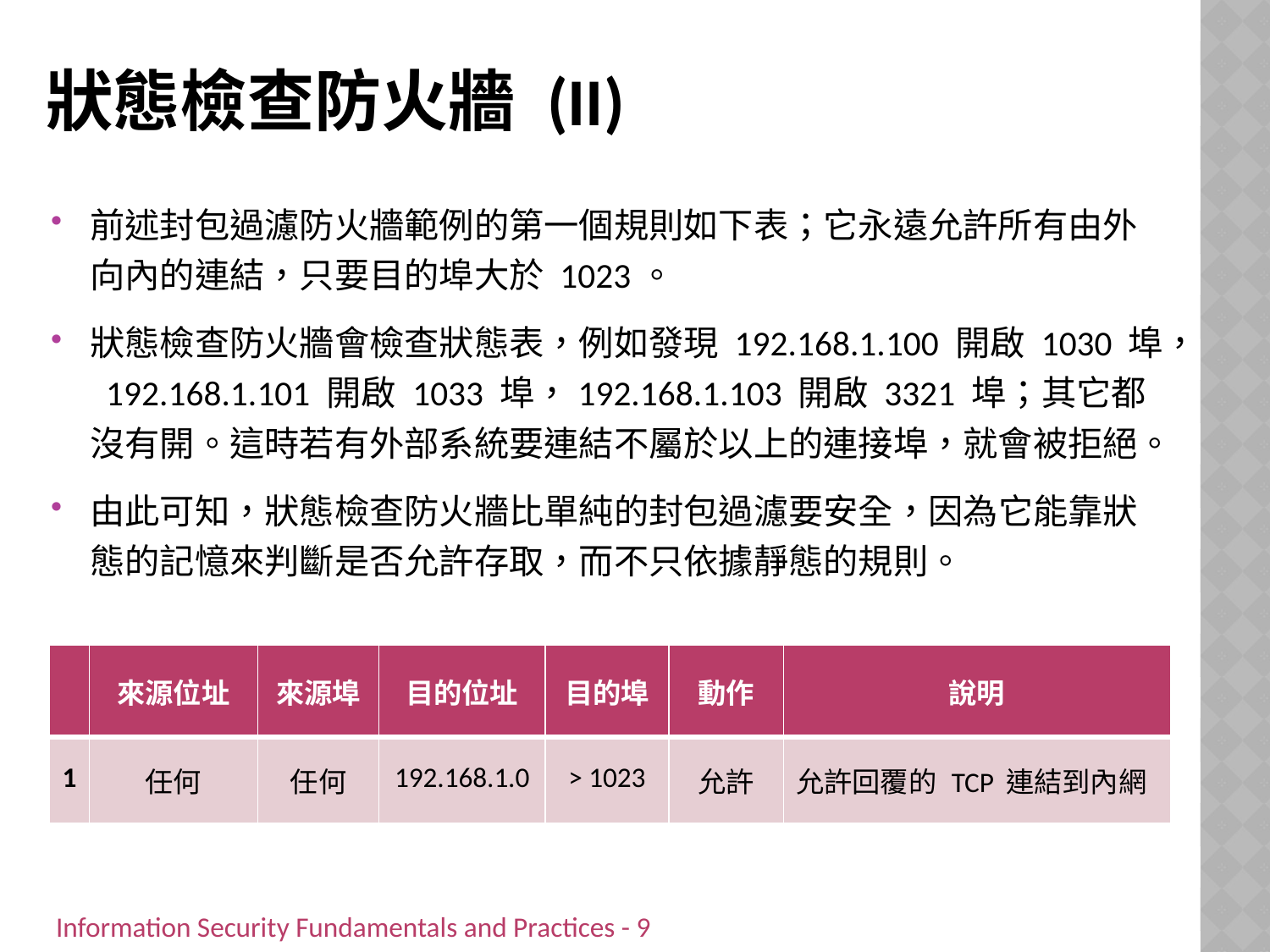

# 狀態檢查防火牆 (II)
前述封包過濾防火牆範例的第一個規則如下表；它永遠允許所有由外向內的連結，只要目的埠大於 1023。
狀態檢查防火牆會檢查狀態表，例如發現 192.168.1.100 開啟 1030 埠， 192.168.1.101 開啟 1033 埠，192.168.1.103 開啟 3321 埠；其它都沒有開。這時若有外部系統要連結不屬於以上的連接埠，就會被拒絕。
由此可知，狀態檢查防火牆比單純的封包過濾要安全，因為它能靠狀態的記憶來判斷是否允許存取，而不只依據靜態的規則。

|  | 來源位址 | 來源埠 | 目的位址 | 目的埠 | 動作 | 說明 |
| --- | --- | --- | --- | --- | --- | --- |
| 1 | 任何 | 任何 | 192.168.1.0 | > 1023 | 允許 | 允許回覆的 TCP 連結到內網 |